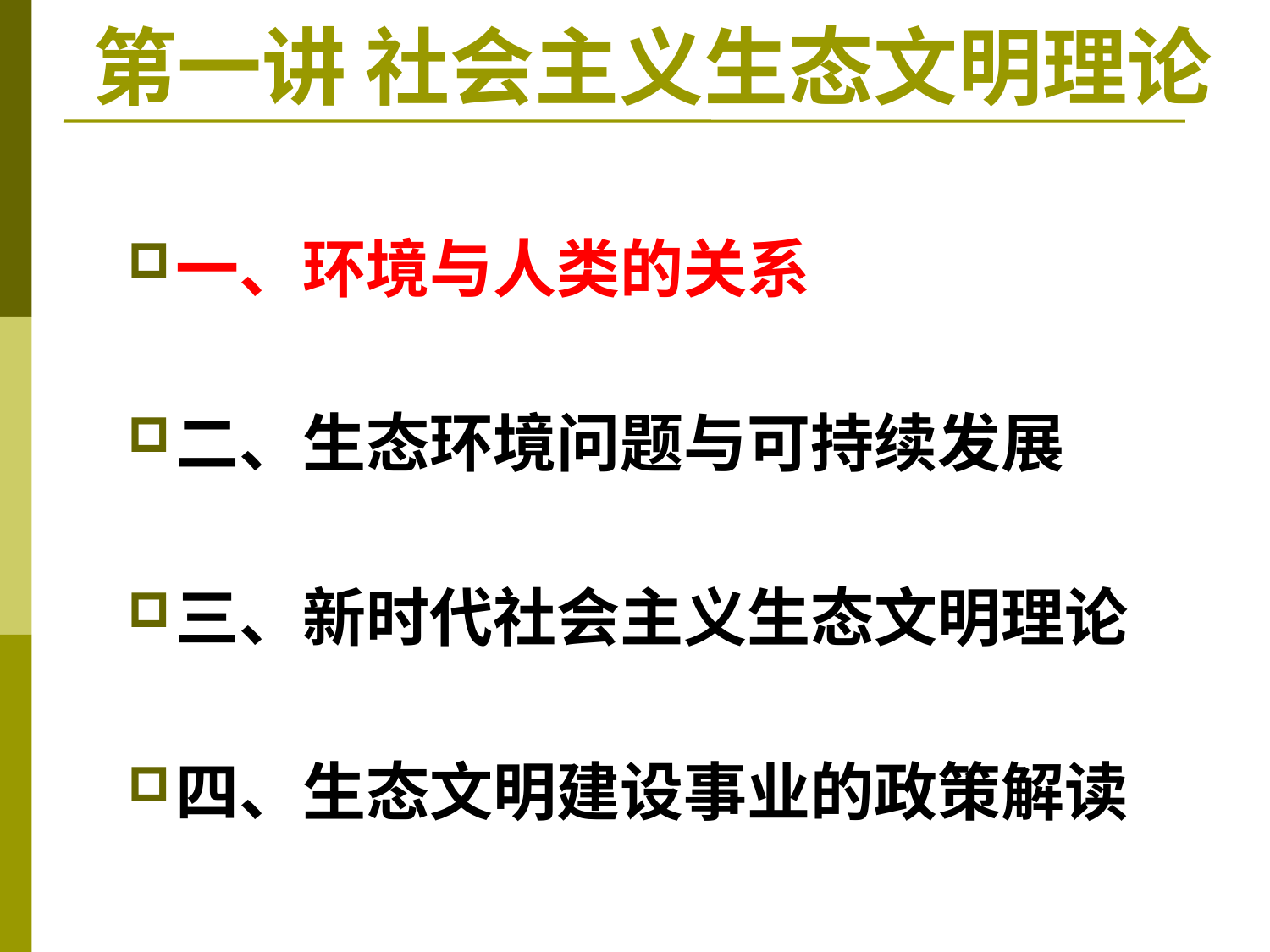

# 第一讲 社会主义生态文明理论
一、环境与人类的关系
二、生态环境问题与可持续发展
三、新时代社会主义生态文明理论
四、生态文明建设事业的政策解读